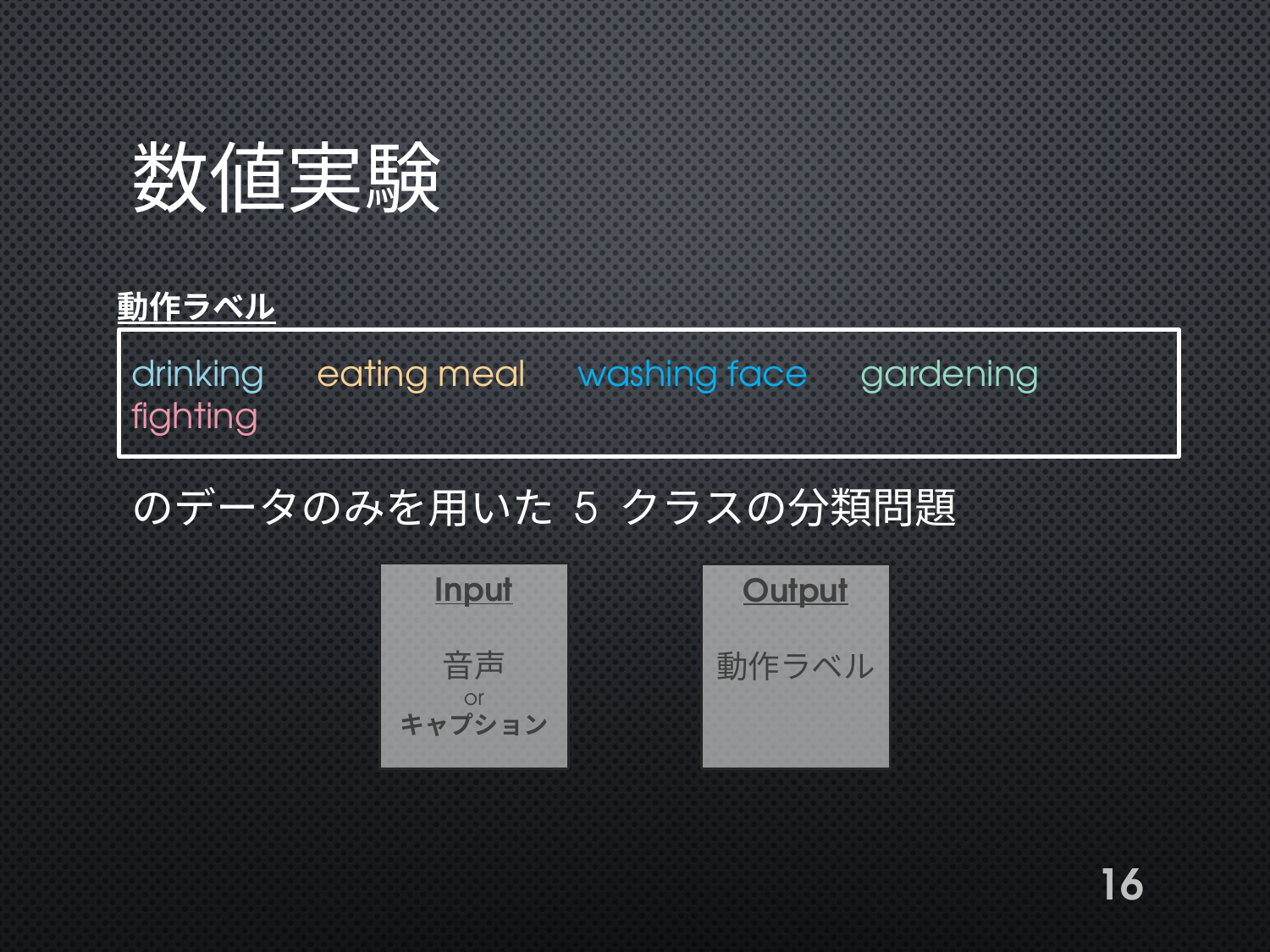

# 数値実験
動作ラベル
drinking　eating meal　washing face　gardening　fighting
のデータのみを用いた 5 クラスの分類問題

Input

音声
or
キャプション
Output

動作ラベル
16